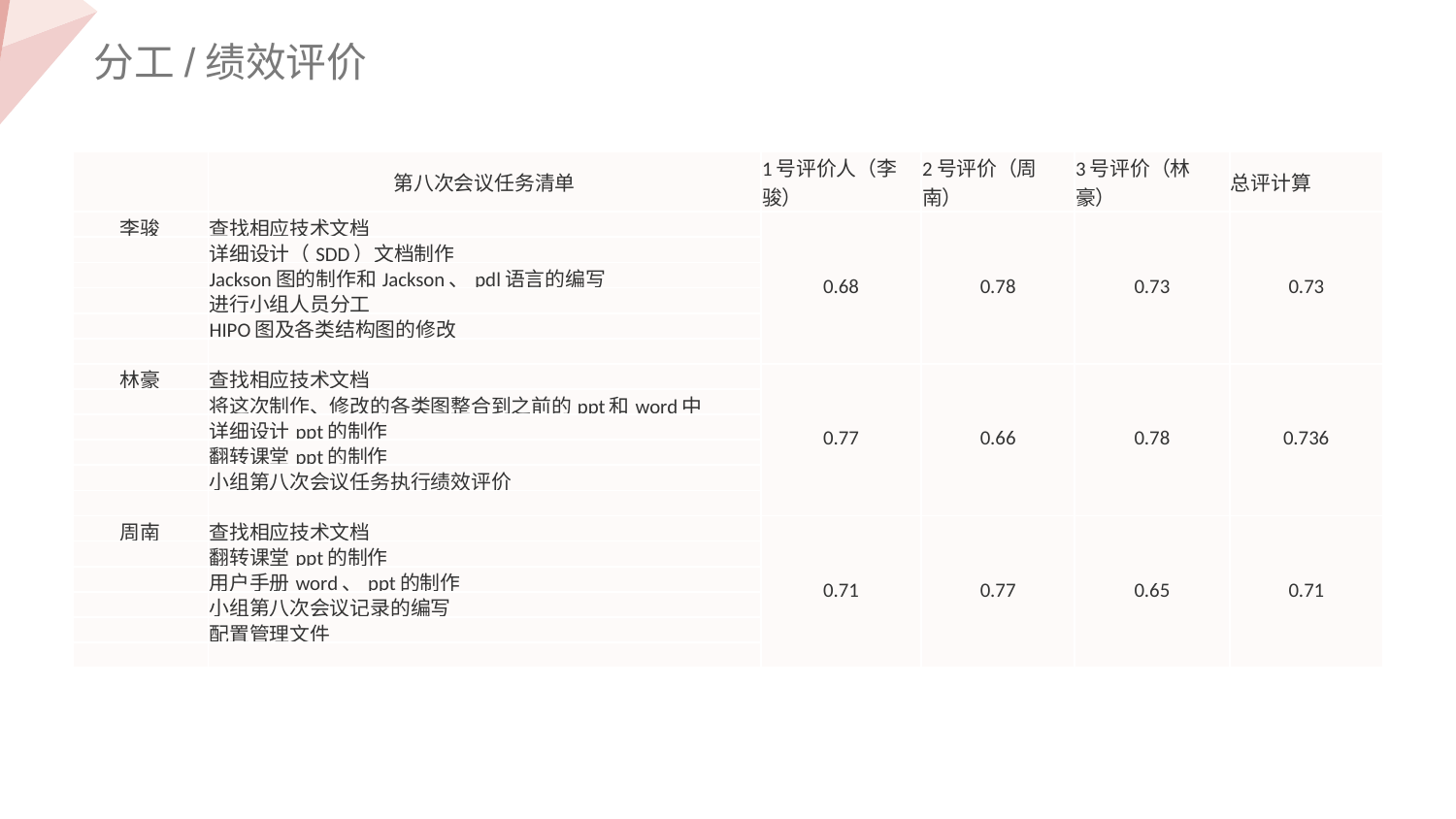

分工/绩效评价
|  | 第八次会议任务清单 | 1号评价人（李骏） | 2号评价（周南） | 3号评价（林豪） | 总评计算 |
| --- | --- | --- | --- | --- | --- |
| 李骏 | 查找相应技术文档 | 0.68 | 0.78 | 0.73 | 0.73 |
|  | 详细设计（SDD）文档制作 |  |  |  |  |
|  | Jackson图的制作和Jackson、pdl语言的编写 |  |  |  |  |
|  | 进行小组人员分工 |  |  |  |  |
|  | HIPO图及各类结构图的修改 |  |  |  |  |
|  |  |  |  |  |  |
| 林豪 | 查找相应技术文档 | 0.77 | 0.66 | 0.78 | 0.736 |
|  | 将这次制作、修改的各类图整合到之前的ppt和word中 |  |  |  |  |
|  | 详细设计ppt的制作 |  |  |  |  |
|  | 翻转课堂ppt的制作 |  |  |  |  |
|  | 小组第八次会议任务执行绩效评价 |  |  |  |  |
|  |  |  |  |  |  |
| 周南 | 查找相应技术文档 | 0.71 | 0.77 | 0.65 | 0.71 |
|  | 翻转课堂ppt的制作 |  |  |  |  |
|  | 用户手册word、ppt的制作 |  |  |  |  |
|  | 小组第八次会议记录的编写 |  |  |  |  |
|  | 配置管理文件 |  |  |  |  |
|  |  |  |  |  |  |